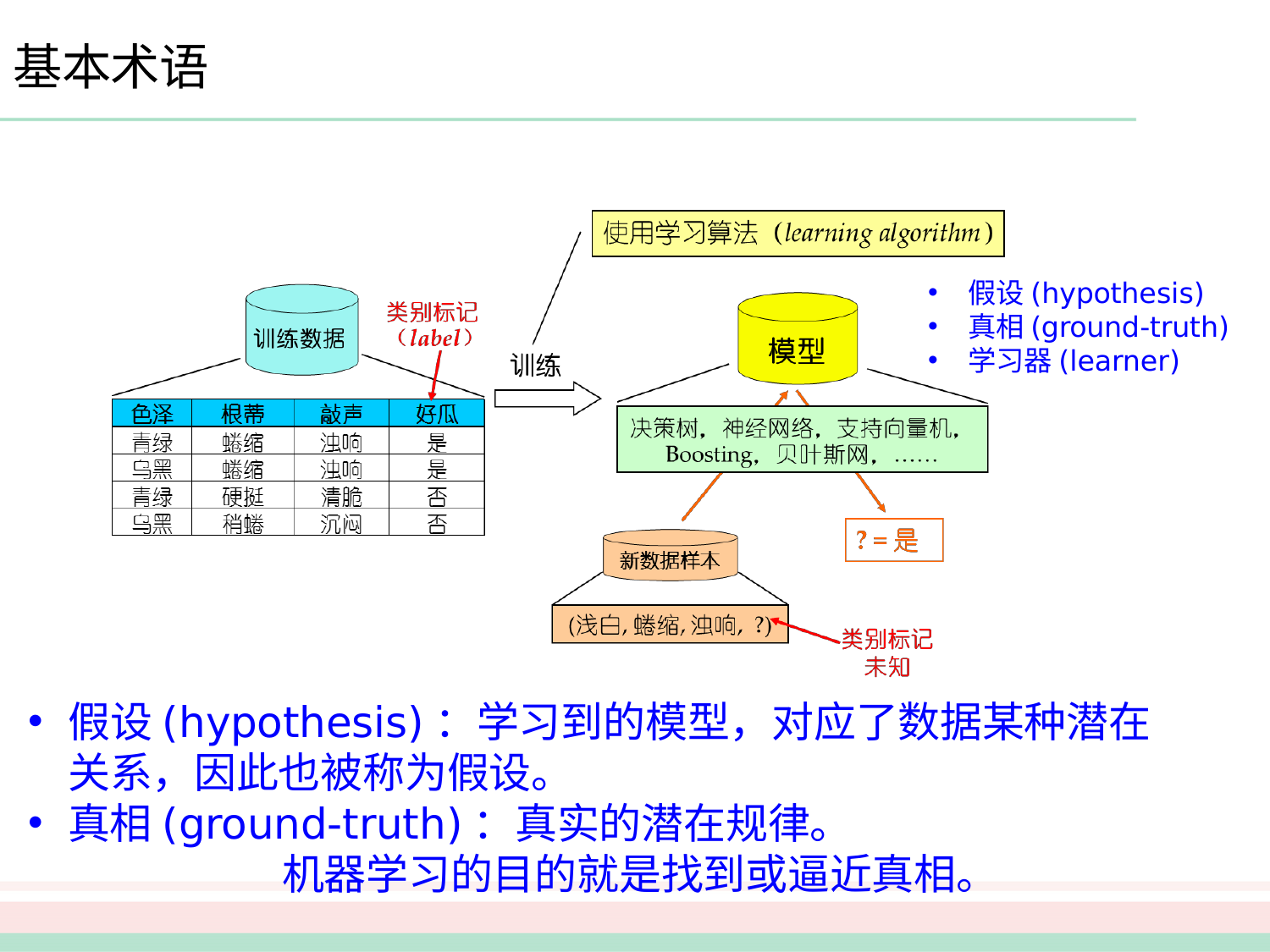

# 基本术语

假设(hypothesis)
真相(ground-truth)
学习器(learner)
假设(hypothesis)：学习到的模型，对应了数据某种潜在关系，因此也被称为假设。
真相(ground-truth)：真实的潜在规律。
			机器学习的目的就是找到或逼近真相。